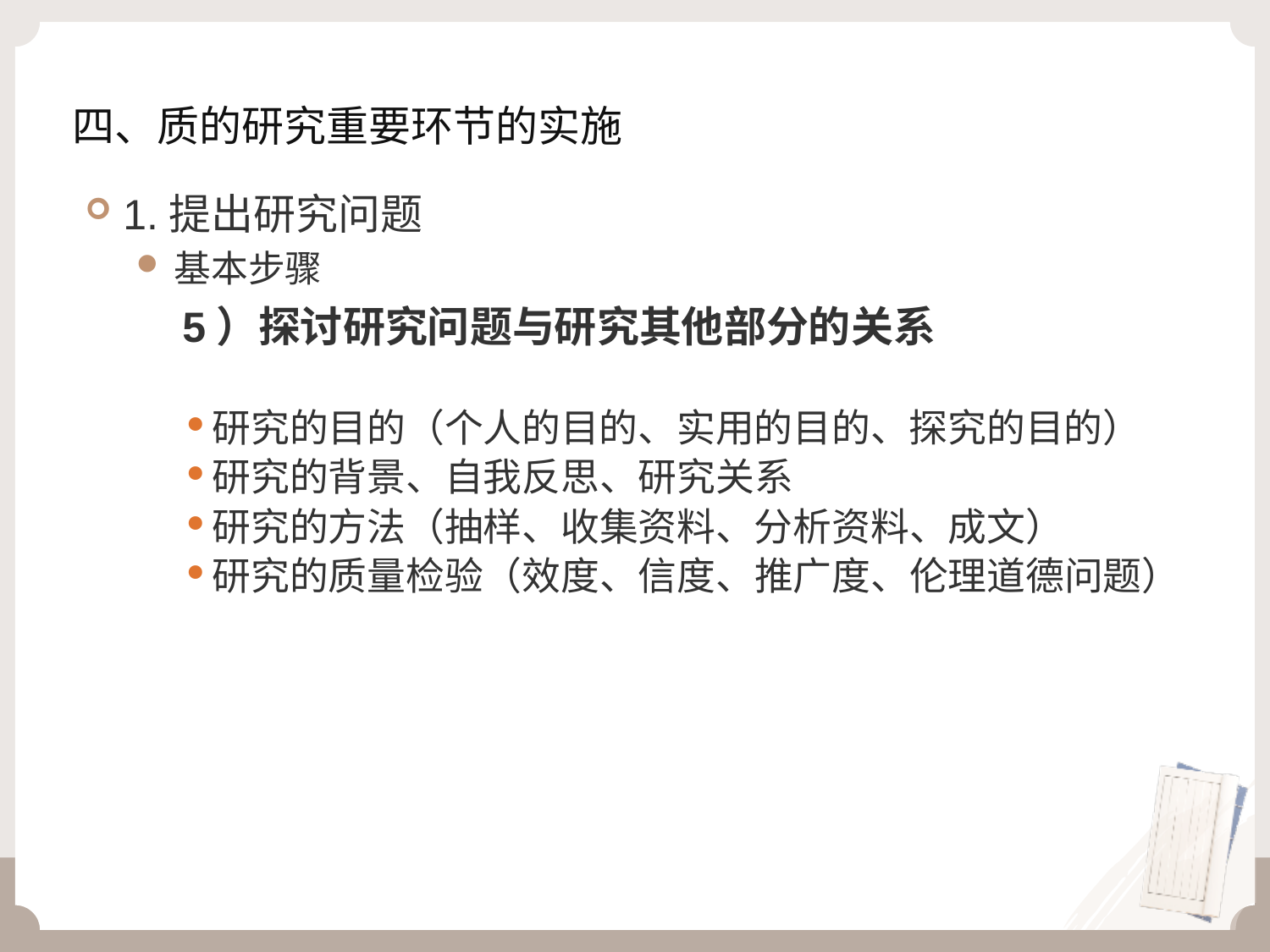

# 四、质的研究重要环节的实施
1.提出研究问题
基本步骤
	     5）探讨研究问题与研究其他部分的关系

研究的目的（个人的目的、实用的目的、探究的目的）
研究的背景、自我反思、研究关系
研究的方法（抽样、收集资料、分析资料、成文）
研究的质量检验（效度、信度、推广度、伦理道德问题）